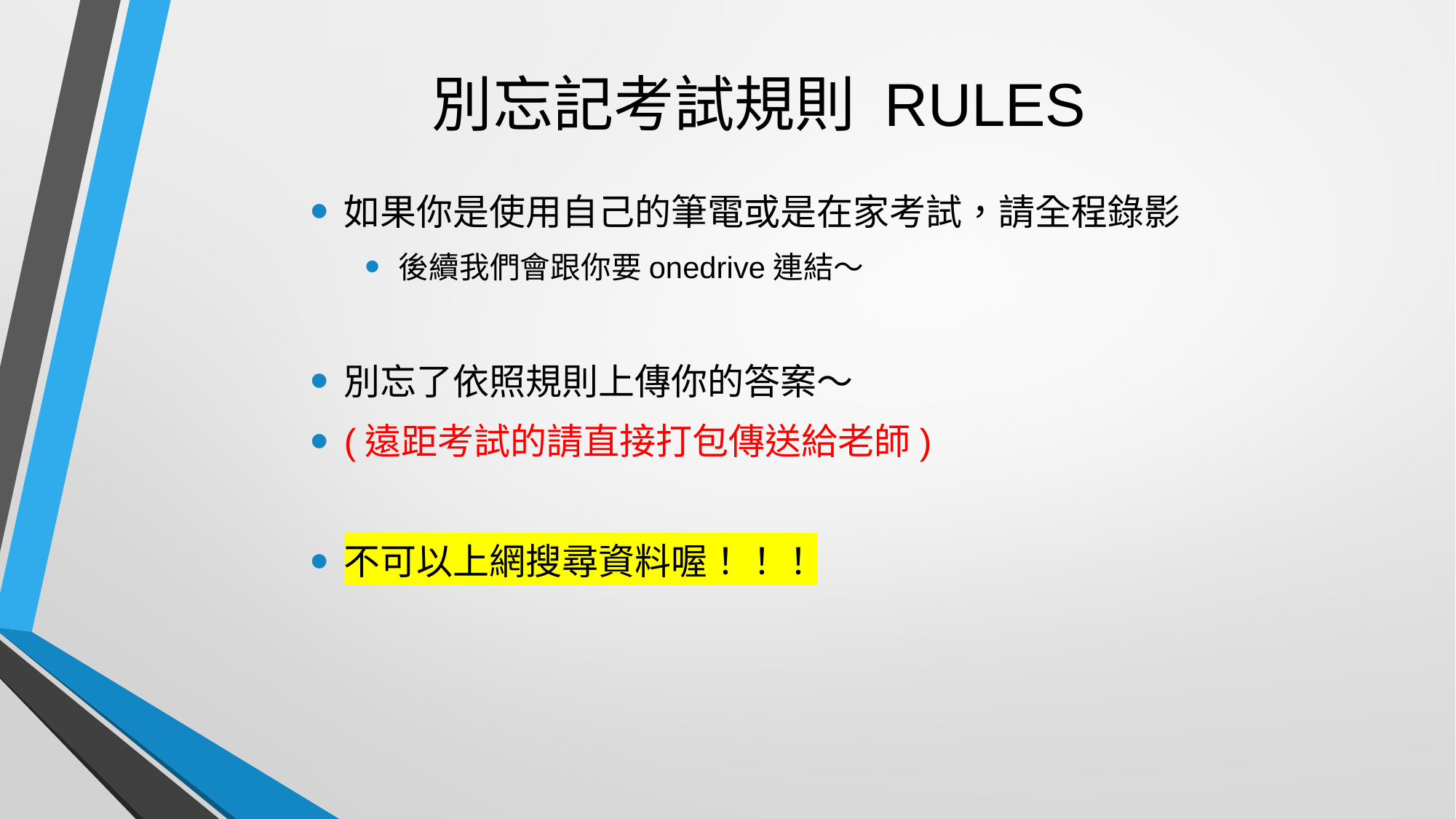

# 別忘記考試規則 RULES
如果你是使用自己的筆電或是在家考試，請全程錄影
後續我們會跟你要onedrive連結～

別忘了依照規則上傳你的答案～
(遠距考試的請直接打包傳送給老師)

不可以上網搜尋資料喔！！！